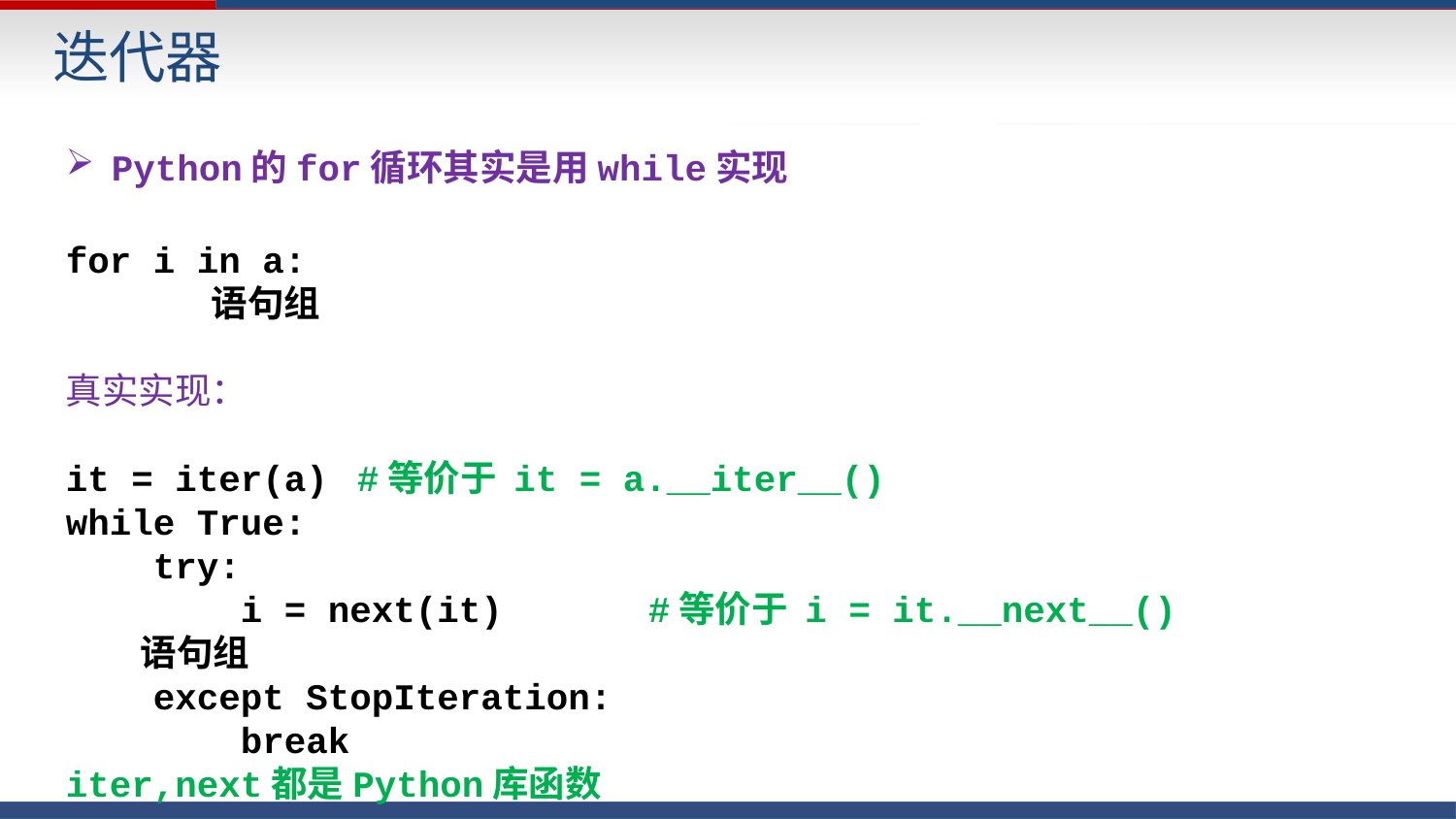

迭代器
Python的for循环其实是用while实现

for i in a:
	语句组

真实实现：

it = iter(a)	#等价于 it = a.__iter__()
while True:
    try:
        i = next(it)	#等价于 i = it.__next__()
        语句组
    except StopIteration:
        break
iter,next都是Python库函数